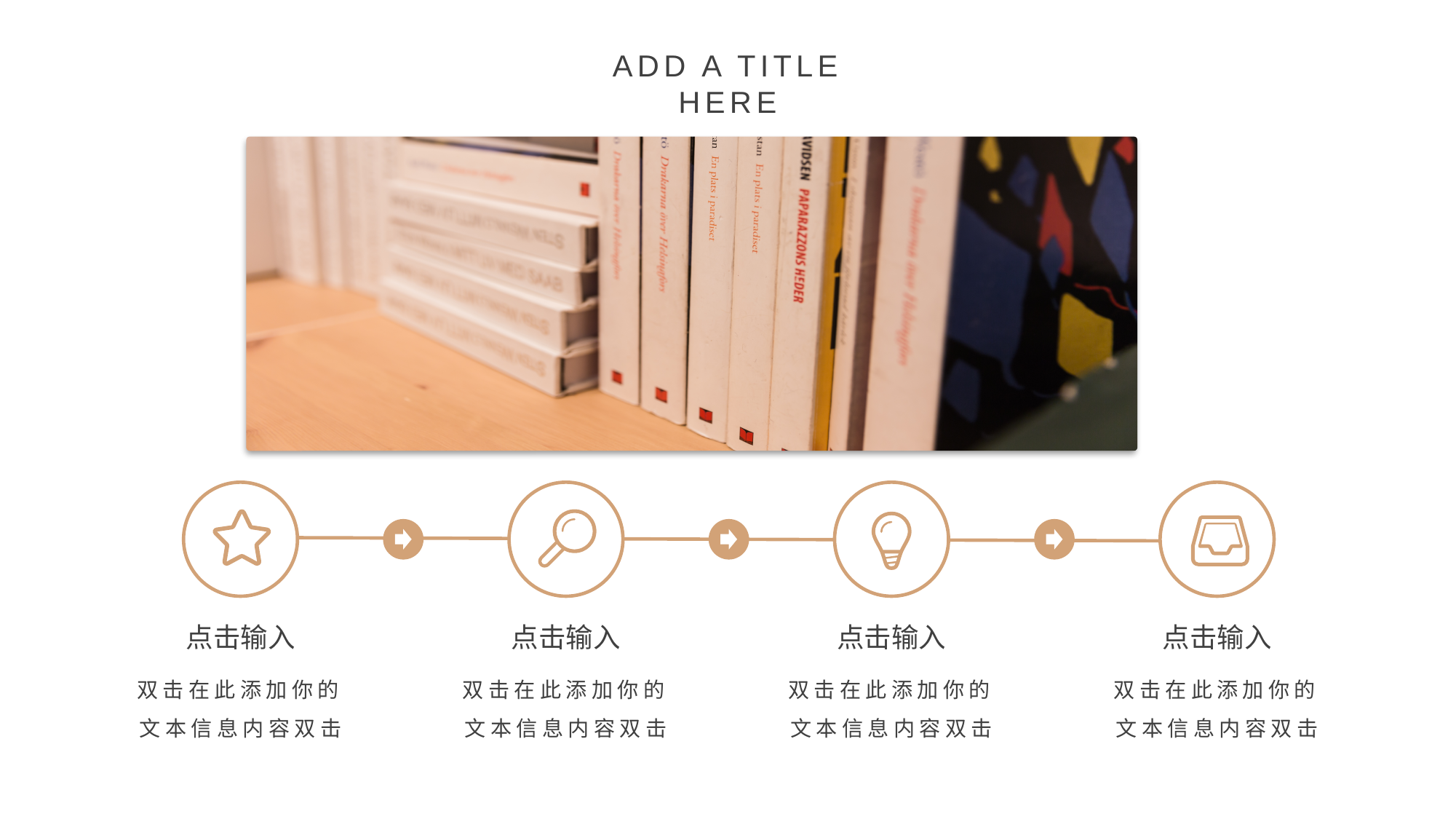

点击输入
点击输入
点击输入
点击输入
双击在此添加你的文本信息内容双击
双击在此添加你的文本信息内容双击
双击在此添加你的文本信息内容双击
双击在此添加你的文本信息内容双击